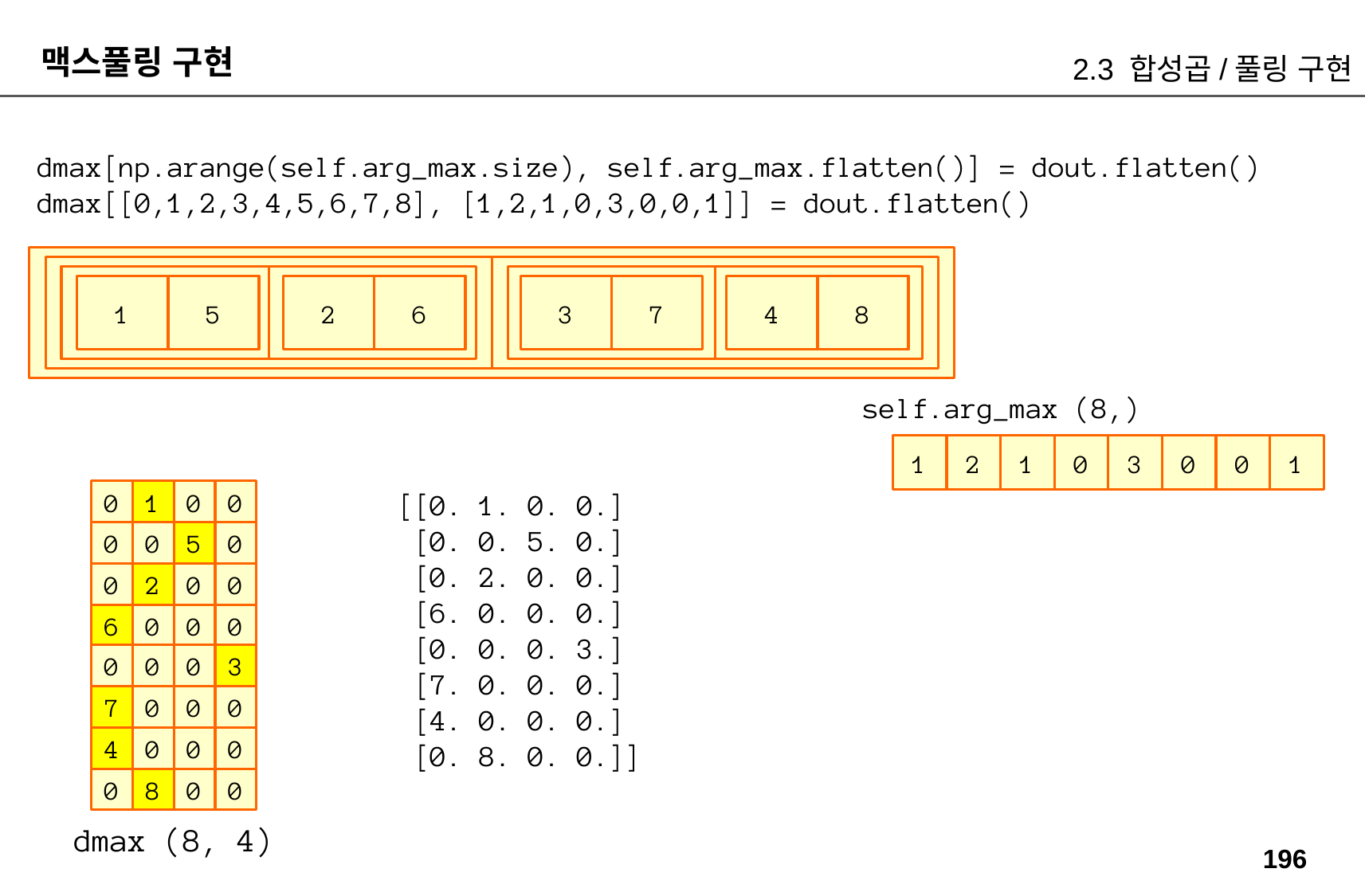

맥스풀링 구현
2.3 합성곱/풀링 구현
dmax[np.arange(self.arg_max.size), self.arg_max.flatten()] = dout.flatten()
dmax[[0,1,2,3,4,5,6,7,8], [1,2,1,0,3,0,0,1]] = dout.flatten()

6
8
5
7
2
4
1
3
self.arg_max (8,)
1
2
1
0
3
0
0
1
[[0. 1. 0. 0.]
 [0. 0. 5. 0.]
 [0. 2. 0. 0.]
 [6. 0. 0. 0.]
 [0. 0. 0. 3.]
 [7. 0. 0. 0.]
 [4. 0. 0. 0.]
 [0. 8. 0. 0.]]
0
1
0
0
0
0
5
0
0
2
0
0
6
0
0
0
0
0
0
3
7
0
0
0
4
0
0
0
0
8
0
0
dmax (8, 4)